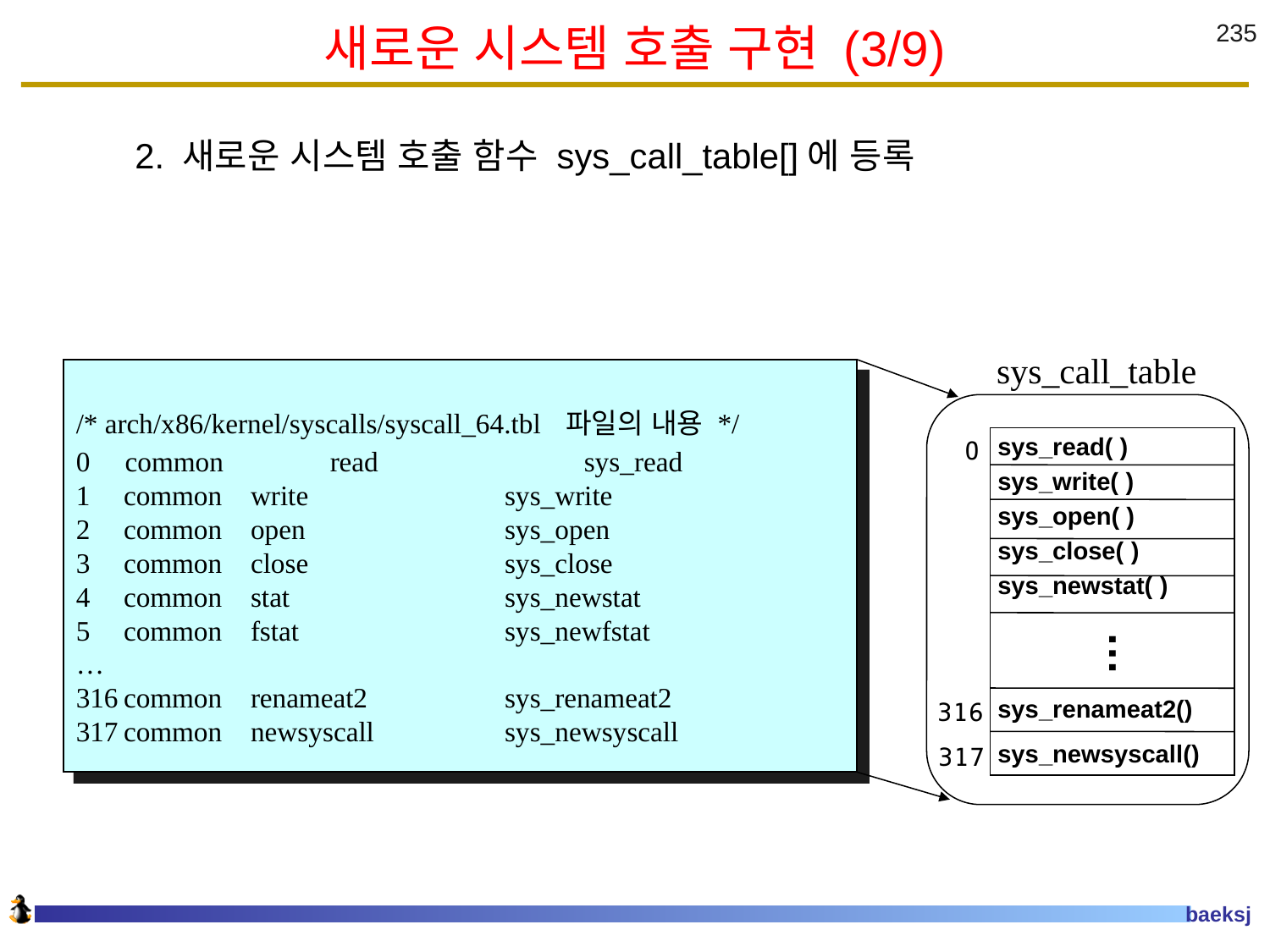

# 새로운 시스템 호출 구현 (3/9)
235
2. 새로운 시스템 호출 함수 sys_call_table[]에 등록

sys_call_table
/* arch/x86/kernel/syscalls/syscall_64.tbl 파일의 내용 */
0     common	read		sys_read
common	write		sys_write
common	open		sys_open
common	close		sys_close
common	stat		sys_newstat
common	fstat		sys_newfstat
…
common  	renameat2		sys_renameat2
common	newsyscall		sys_newsyscall

 0

sys_read( )
sys_write( )
sys_open( )
sys_close( )
sys_newstat( )

…

316
sys_renameat2()

317
sys_newsyscall()